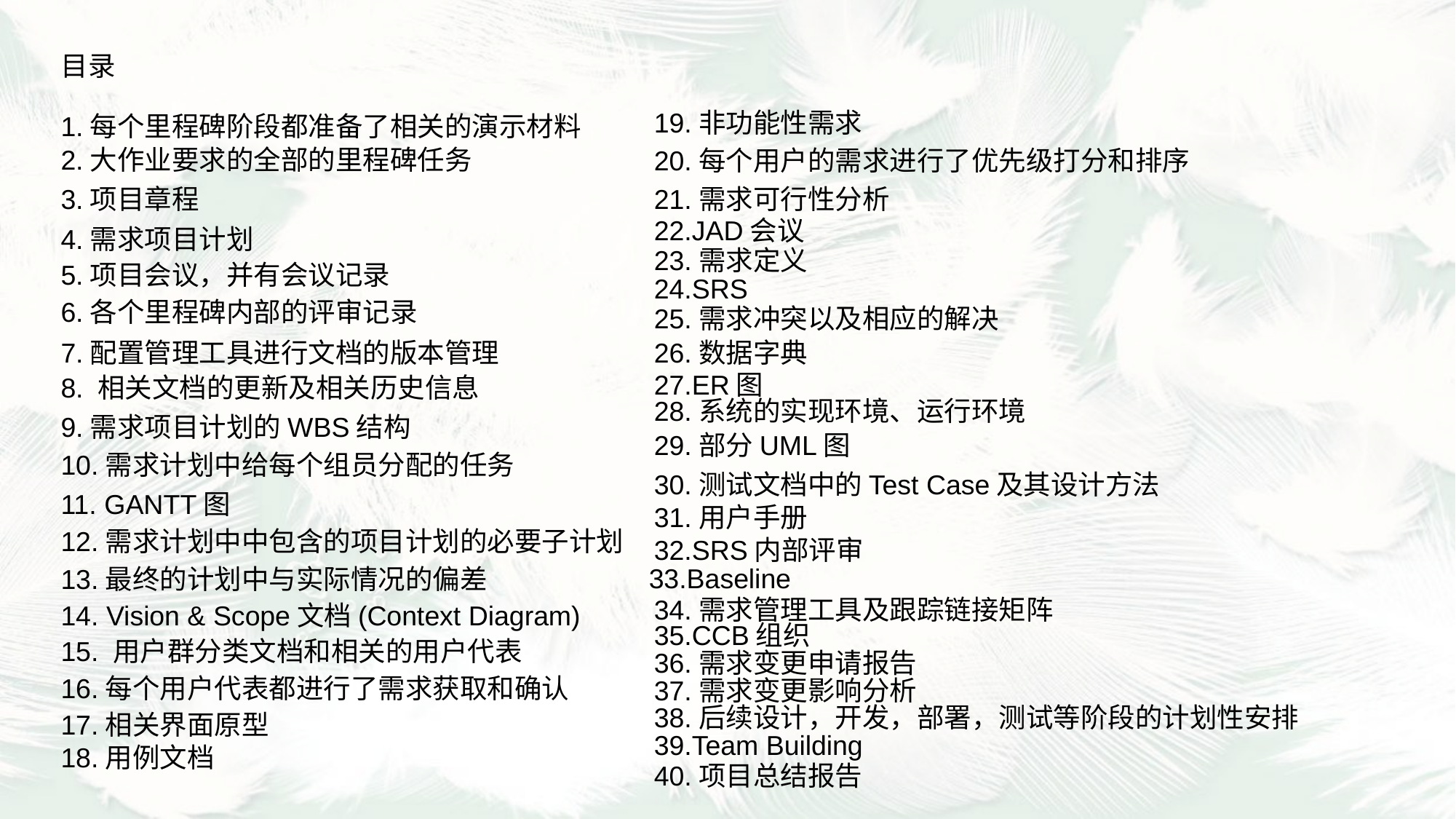

目录
19.非功能性需求
1.每个里程碑阶段都准备了相关的演示材料
2.大作业要求的全部的里程碑任务
20.每个用户的需求进行了优先级打分和排序
3.项目章程
21.需求可行性分析
22.JAD会议
4.需求项目计划
23.需求定义
5.项目会议，并有会议记录
24.SRS
6.各个里程碑内部的评审记录
25.需求冲突以及相应的解决
7.配置管理工具进行文档的版本管理
26.数据字典
27.ER图
8. 相关文档的更新及相关历史信息
28.系统的实现环境、运行环境
9.需求项目计划的WBS结构
29.部分UML图
10.需求计划中给每个组员分配的任务
30.测试文档中的Test Case及其设计方法
11. GANTT图
31.用户手册
12.需求计划中中包含的项目计划的必要子计划
32.SRS内部评审
33.Baseline
13.最终的计划中与实际情况的偏差
34.需求管理工具及跟踪链接矩阵
14. Vision & Scope文档(Context Diagram)
35.CCB组织
15. 用户群分类文档和相关的用户代表
36.需求变更申请报告
16.每个用户代表都进行了需求获取和确认
37.需求变更影响分析
38.后续设计，开发，部署，测试等阶段的计划性安排
17.相关界面原型
39.Team Building
18.用例文档
40.项目总结报告